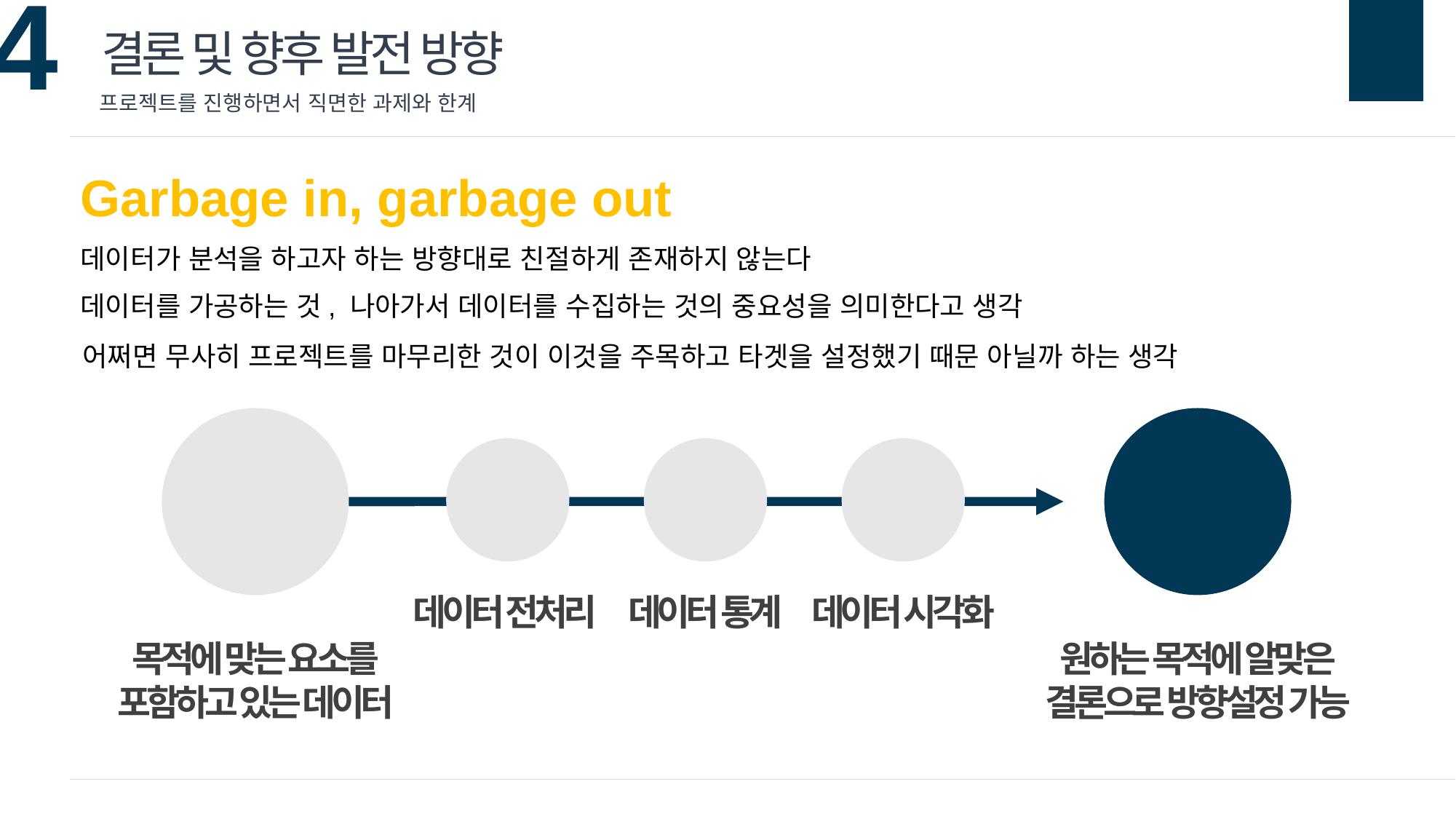

결론 및 향후 발전 방향
프로젝트를 진행하면서 직면한 과제와 한계
Garbage in, garbage out
데이터가 분석을 하고자 하는 방향대로 친절하게 존재하지 않는다
데이터를 가공하는 것, 나아가서 데이터를 수집하는 것의 중요성을 의미한다고 생각
어쩌면 무사히 프로젝트를 마무리한 것이 이것을 주목하고 타겟을 설정했기 때문 아닐까 하는 생각

데이터 시각화
데이터 통계
데이터 전처리
원하는 목적에 알맞은
결론으로 방향설정 가능
목적에 맞는 요소를
포함하고 있는 데이터